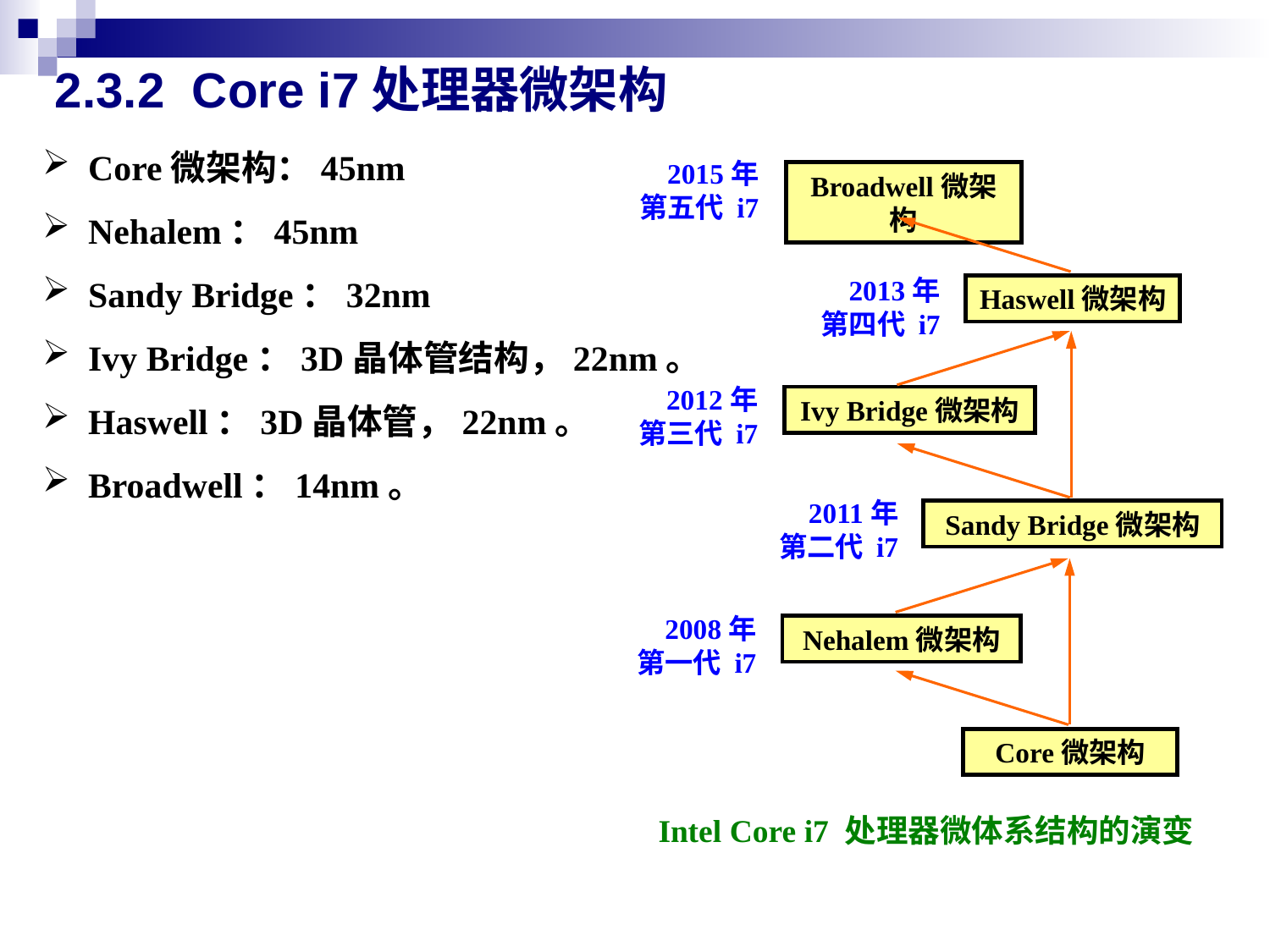

2.3.2  Core i7处理器微架构
 Core微架构：45nm
 Nehalem：45nm
 Sandy Bridge：32nm
 Ivy Bridge：3D晶体管结构，22nm。
 Haswell：3D晶体管，22nm。
 Broadwell：14nm。
2015年
第五代 i7
Broadwell微架构
2013年
第四代 i7
Haswell微架构
2012年
第三代 i7
Ivy Bridge微架构
2011年
第二代 i7
Sandy Bridge微架构
2008年
第一代 i7
Nehalem微架构
Core微架构
Intel Core i7 处理器微体系结构的演变